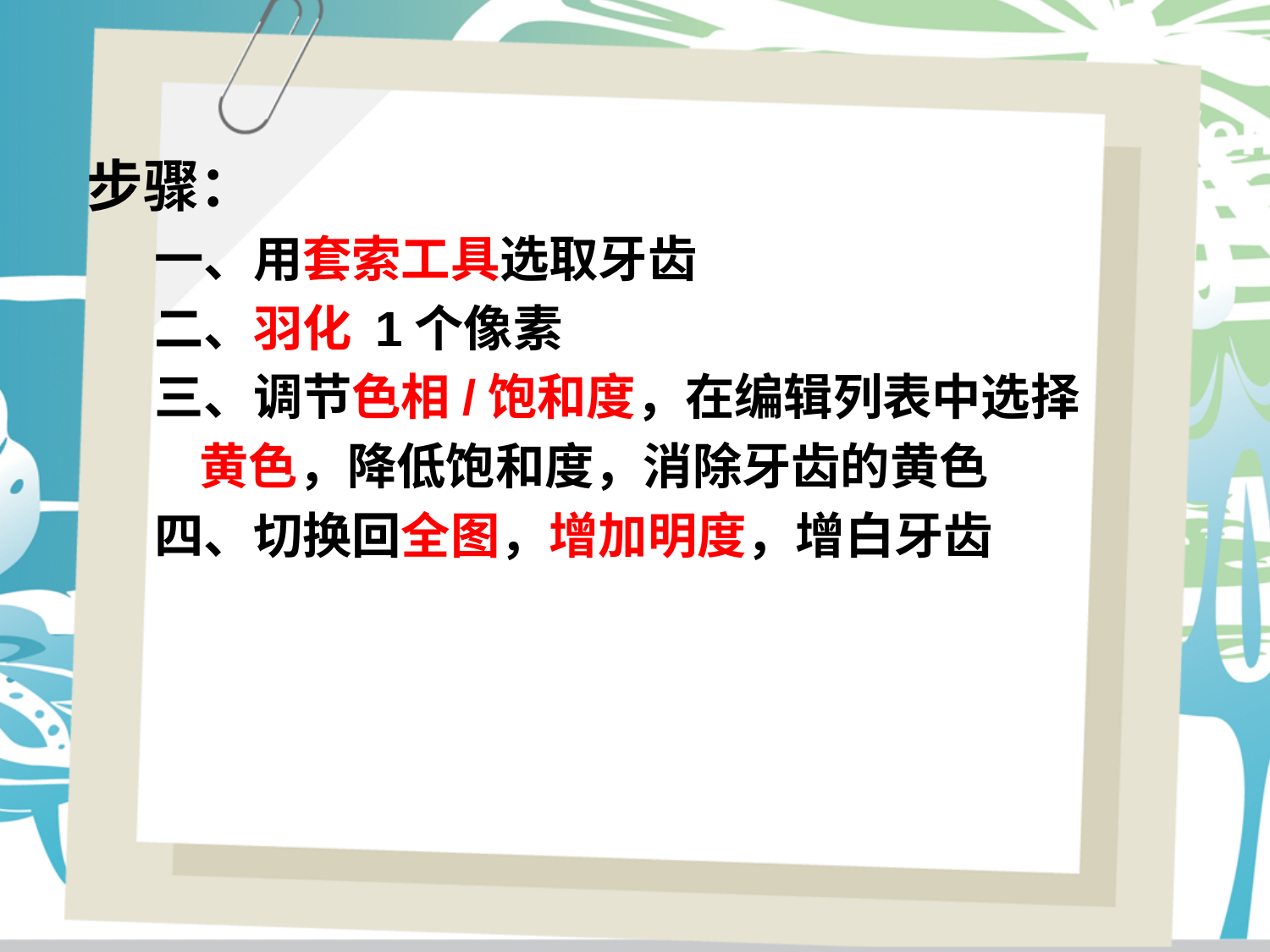

步骤：
     一、用套索工具选取牙齿
     二、羽化 1个像素
     三、调节色相/饱和度，在编辑列表中选择
         黄色，降低饱和度，消除牙齿的黄色
     四、切换回全图，增加明度，增白牙齿